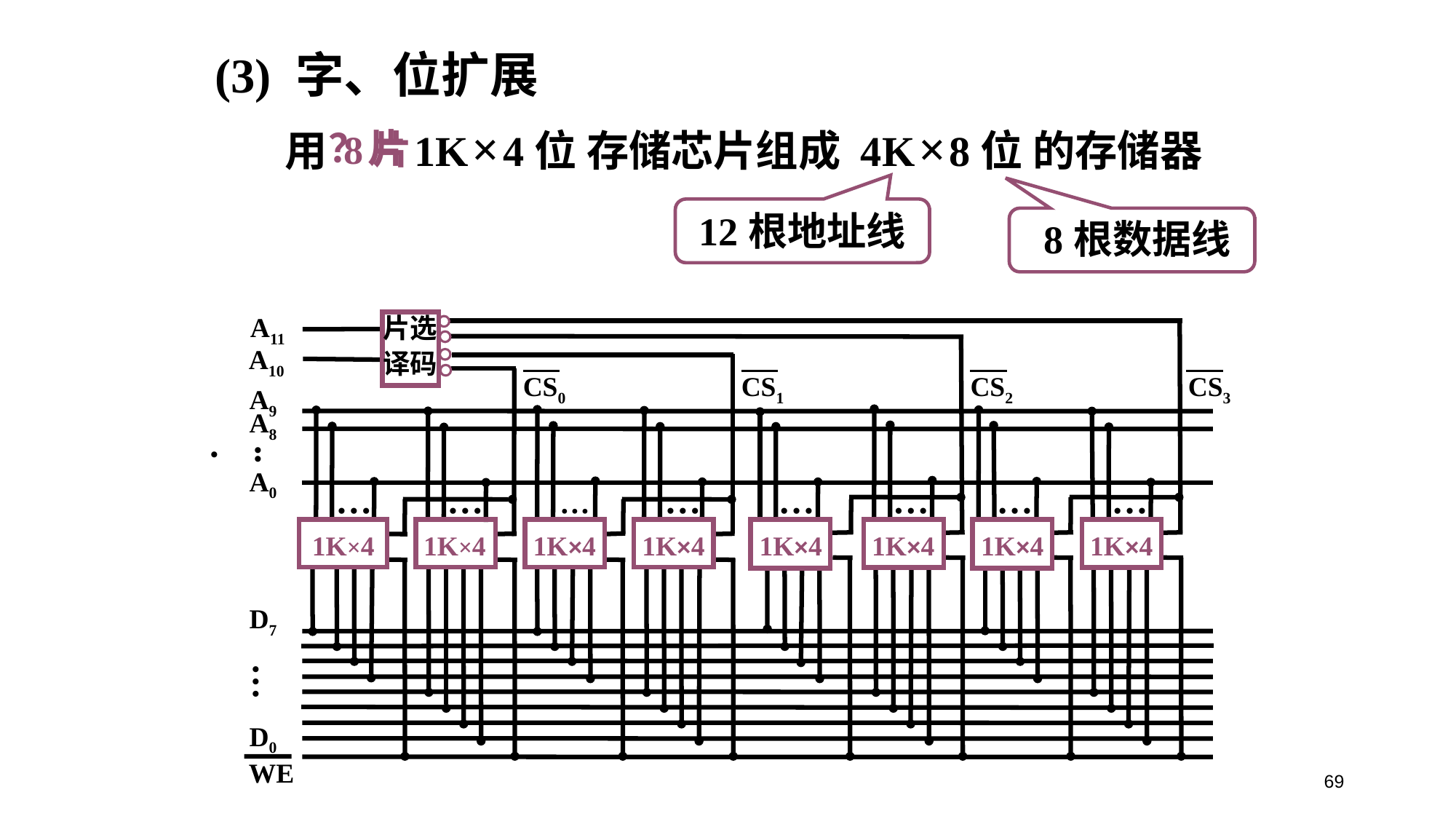

(3) 字、位扩展
用        1K × 4位 存储芯片组成 4K × 8位 的存储器
？片
8片

12根地址线

8根数据线
A11

A10

片选

译码

CS3

CS2

CS1

CS0

A9

...
A0

A8

…

…

…

…

…

…

…

…

1K×4
1K×4
1K×4
1K×4
1K×4
1K×4
1K×4
1K×4

D7
…
D0

WE

69